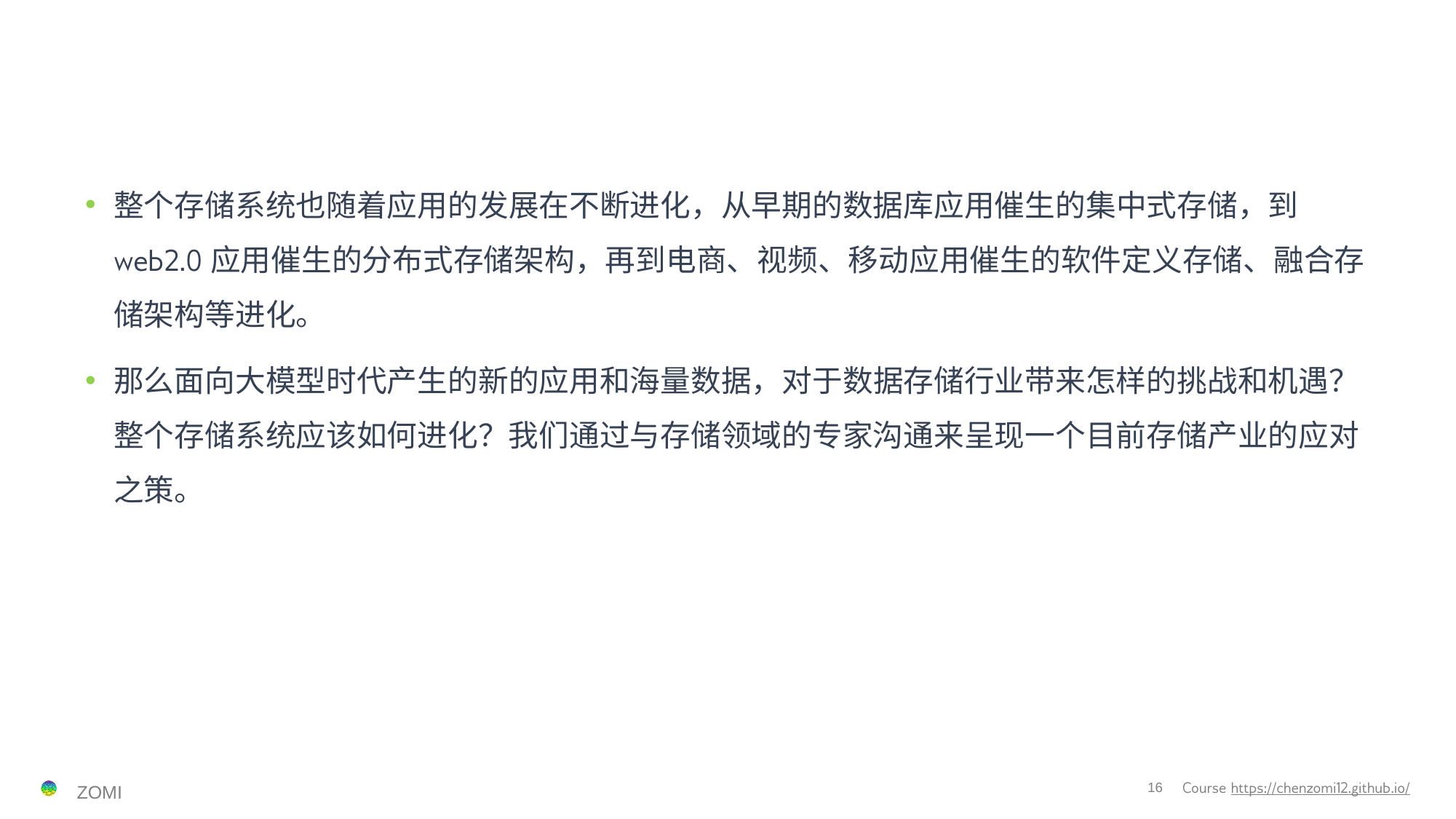

#
整个存储系统也随着应用的发展在不断进化，从早期的数据库应用催生的集中式存储，到web2.0应用催生的分布式存储架构，再到电商、视频、移动应用催生的软件定义存储、融合存储架构等进化。
那么面向大模型时代产生的新的应用和海量数据，对于数据存储行业带来怎样的挑战和机遇？整个存储系统应该如何进化？我们通过与存储领域的专家沟通来呈现一个目前存储产业的应对之策。